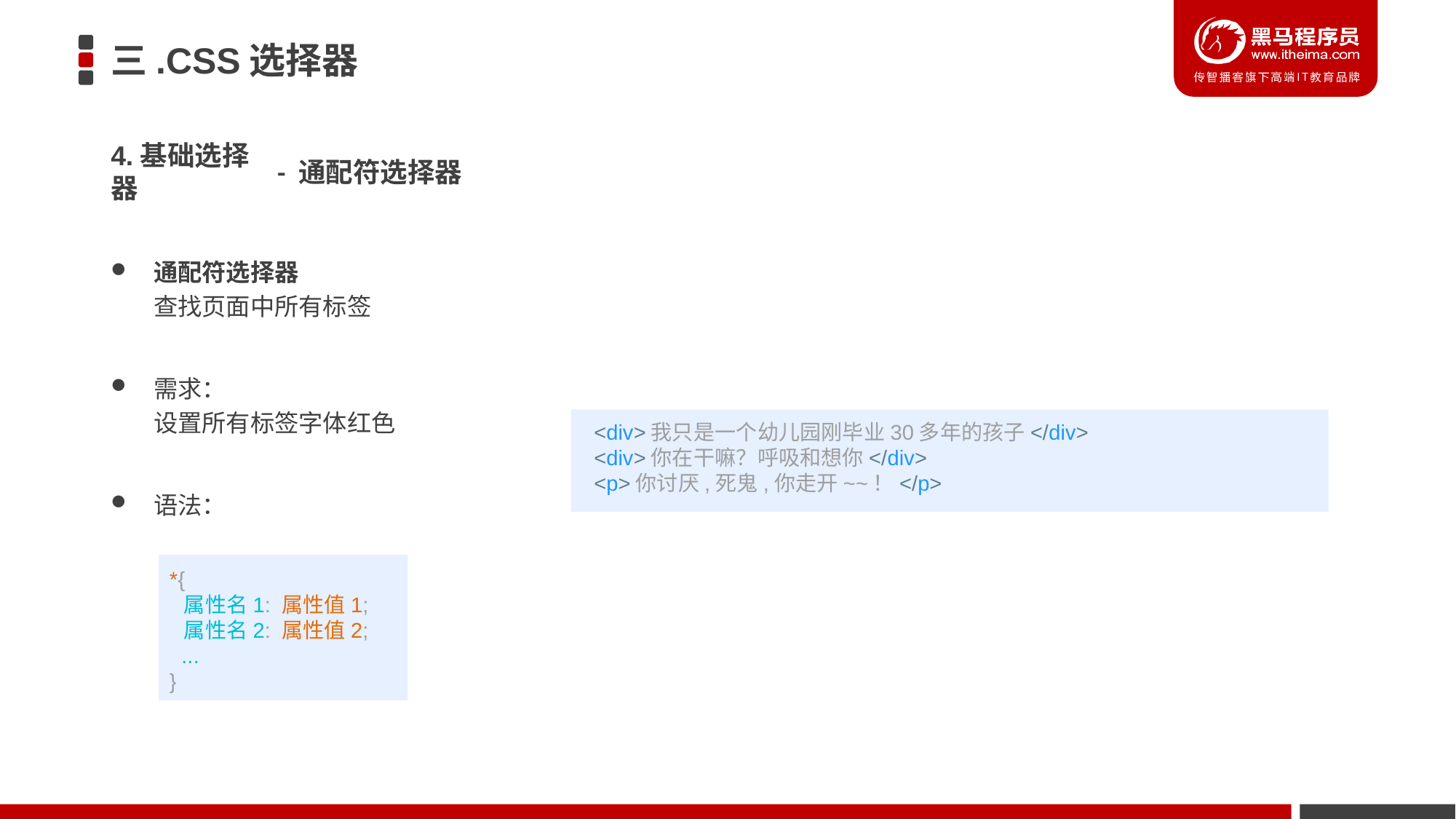

# 三.CSS选择器
4.基础选择器
- 通配符选择器
通配符选择器
查找页面中所有标签

需求：
设置所有标签字体红色

语法：

<div>我只是一个幼儿园刚毕业30多年的孩子</div>
<div>你在干嘛？呼吸和想你</div>
<p>你讨厌,死鬼,你走开~~！</p>

*{
  属性名1: 属性值1;
  属性名2: 属性值2;
  ...
}